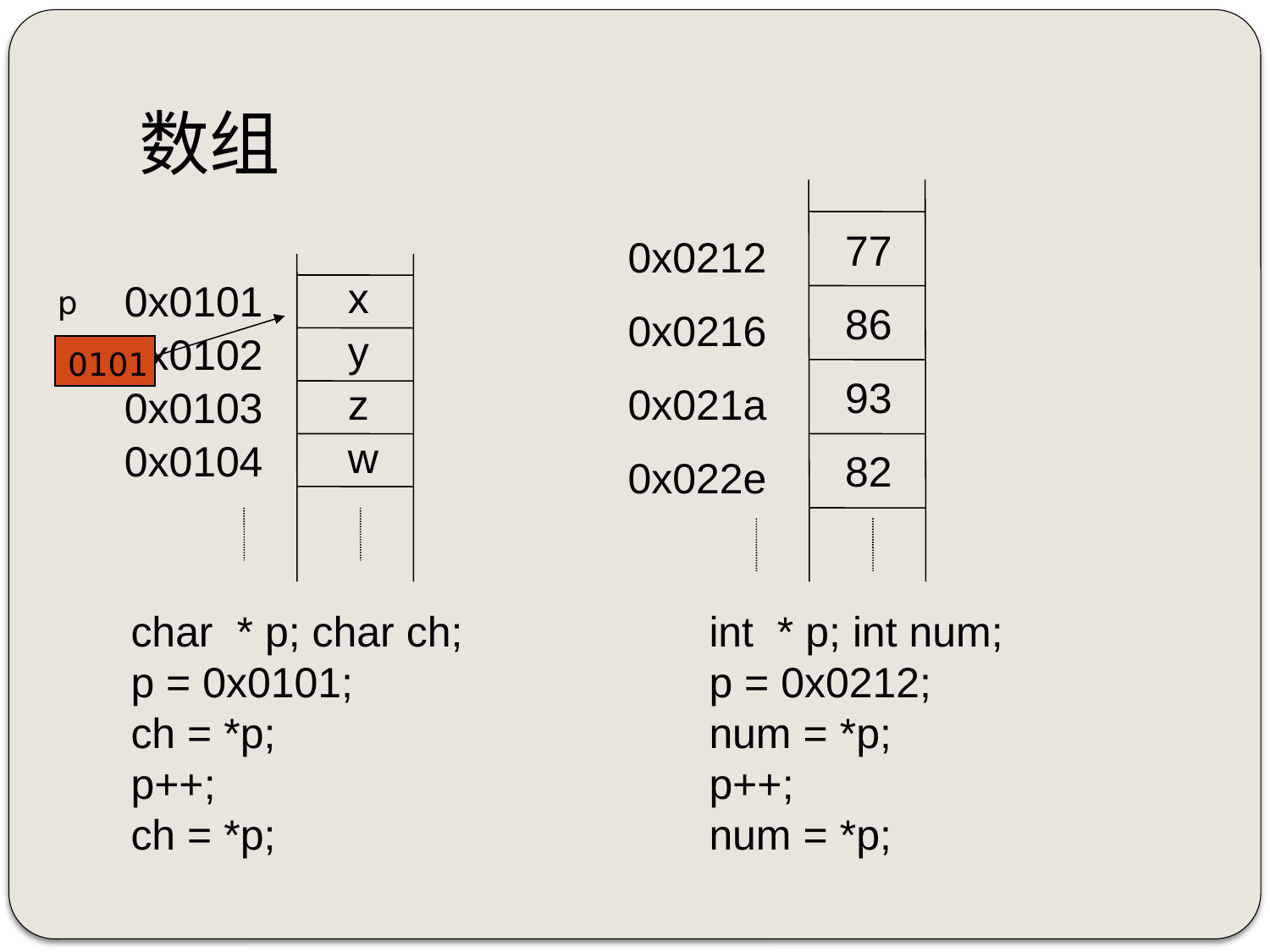

# 数组

77
86
93
82

0x0212
0x0216
0x021a
0x022e

x
y
z
w

0x0101
0x0102
0x0103
0x0104

p

0101

char  * p; char ch;
p = 0x0101;
ch = *p;
p++;
ch = *p;
int  * p; int num;
p = 0x0212;
num = *p;
p++;
num = *p;